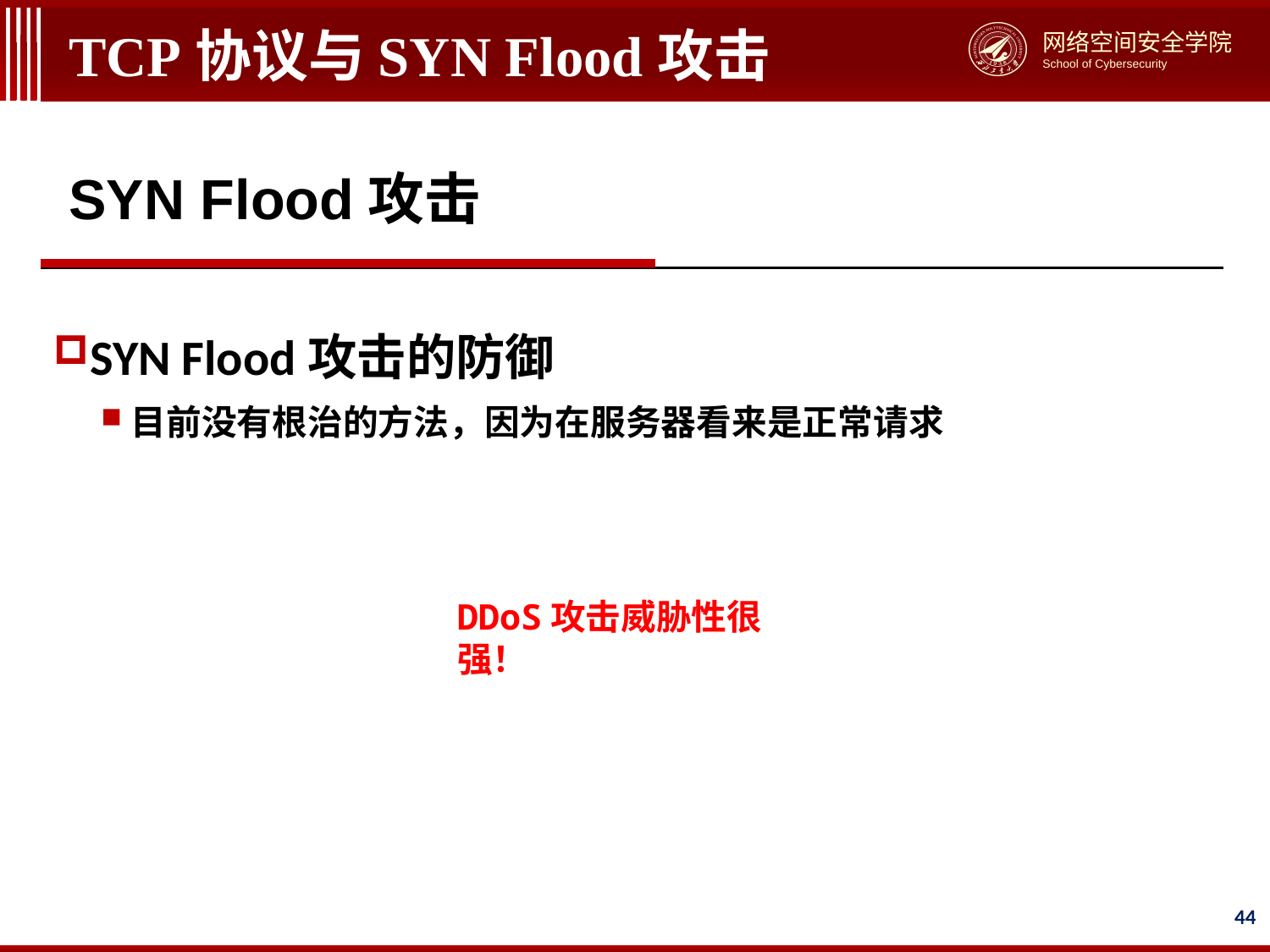

# TCP协议与SYN Flood攻击
SYN Flood攻击
SYN Flood攻击的防御
目前没有根治的方法，因为在服务器看来是正常请求

DDoS攻击威胁性很强！